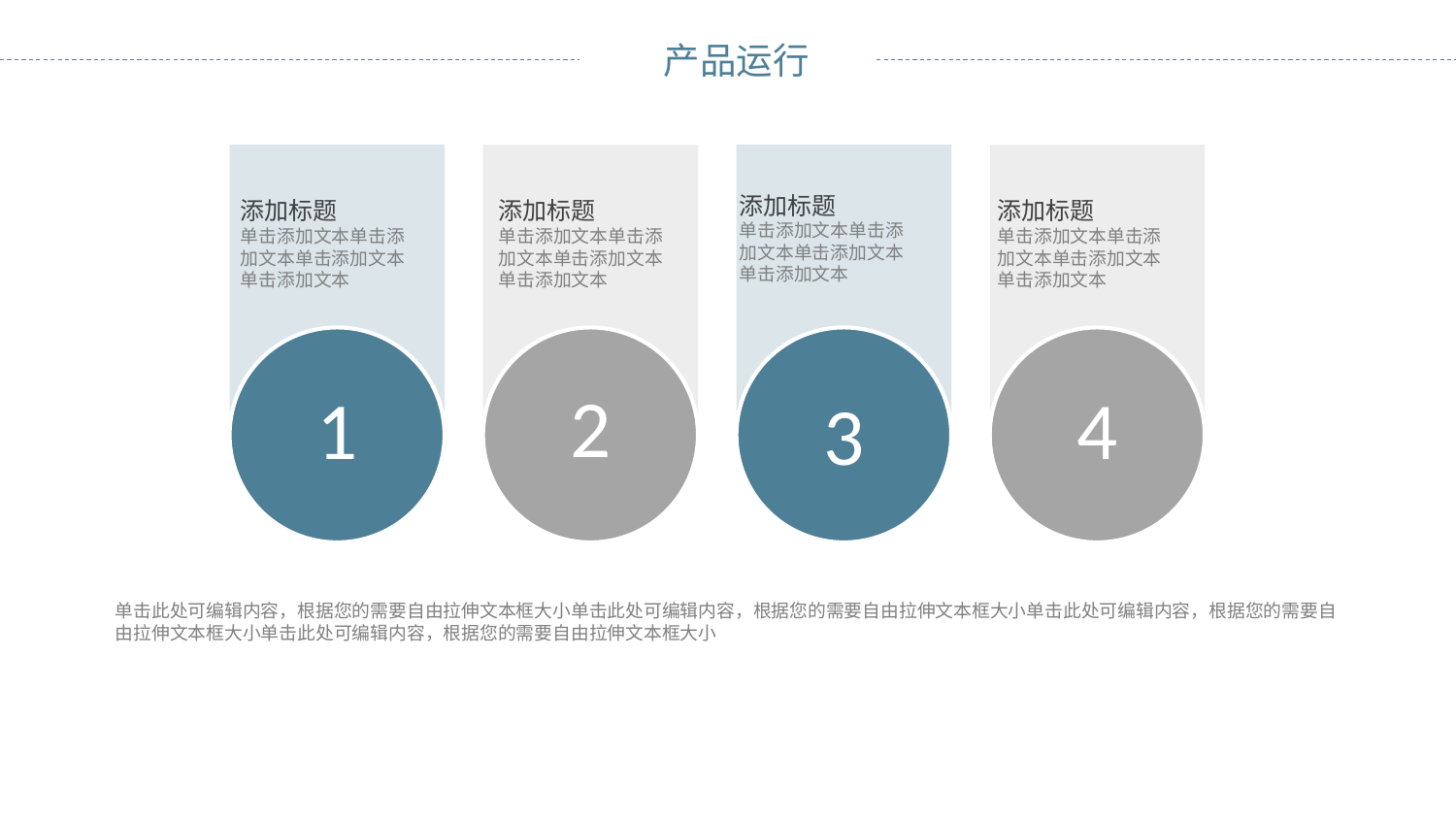

添加标题
单击添加文本单击添加文本单击添加文本单击添加文本

添加标题
单击添加文本单击添加文本单击添加文本单击添加文本

添加标题
单击添加文本单击添加文本单击添加文本单击添加文本

添加标题
单击添加文本单击添加文本单击添加文本单击添加文本

1

2

3

4
单击此处可编辑内容，根据您的需要自由拉伸文本框大小单击此处可编辑内容，根据您的需要自由拉伸文本框大小单击此处可编辑内容，根据您的需要自由拉伸文本框大小单击此处可编辑内容，根据您的需要自由拉伸文本框大小